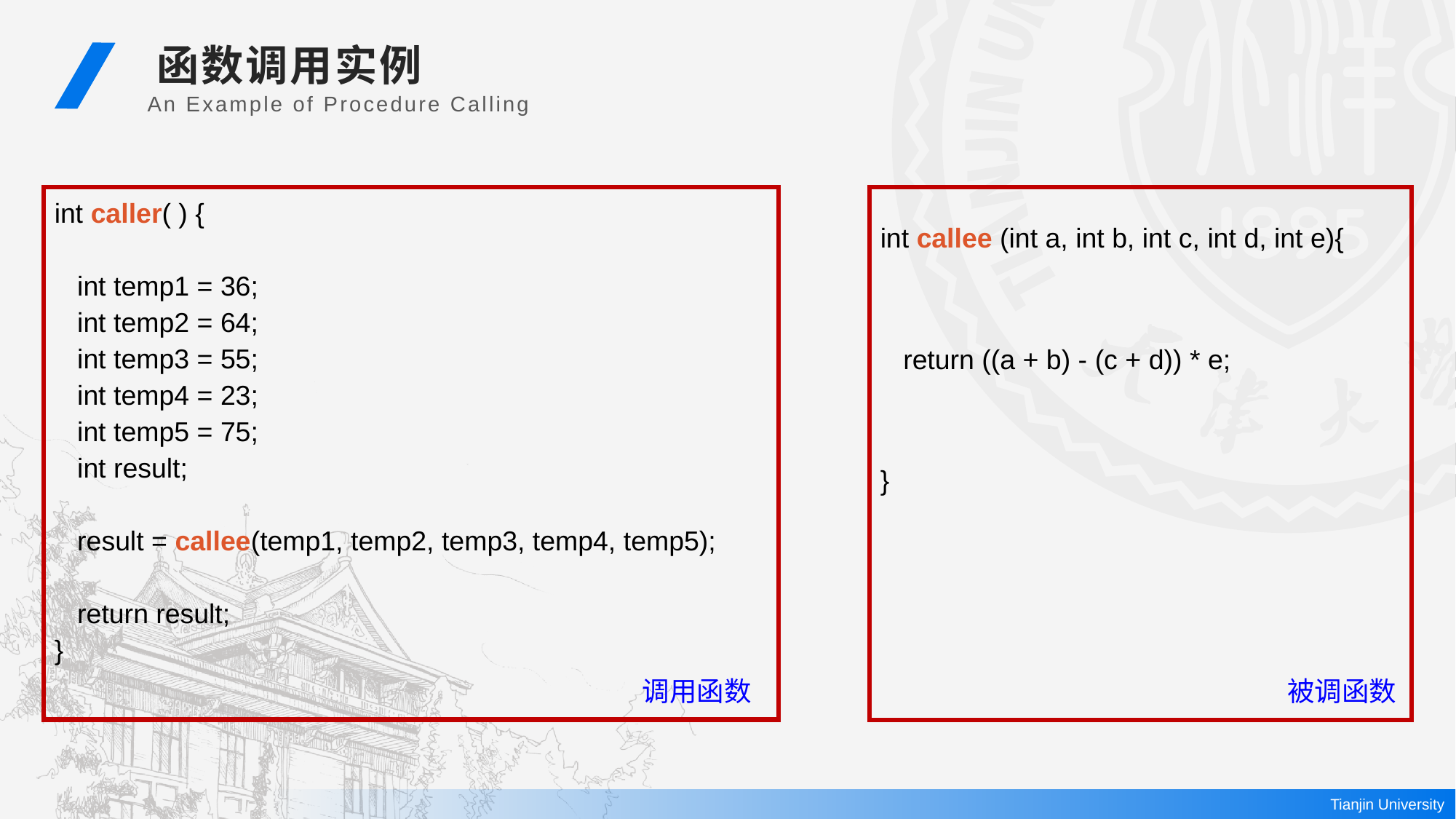

函数调用实例
An Example of Procedure Calling
int caller( ) {

   int temp1 = 36;
   int temp2 = 64;
   int temp3 = 55;
   int temp4 = 23;
   int temp5 = 75;
   int result;

   result = callee(temp1, temp2, temp3, temp4, temp5);

   return result;
}

调用函数
int callee (int a, int b, int c, int d, int e){

   return ((a + b) - (c + d)) * e;

}
被调函数